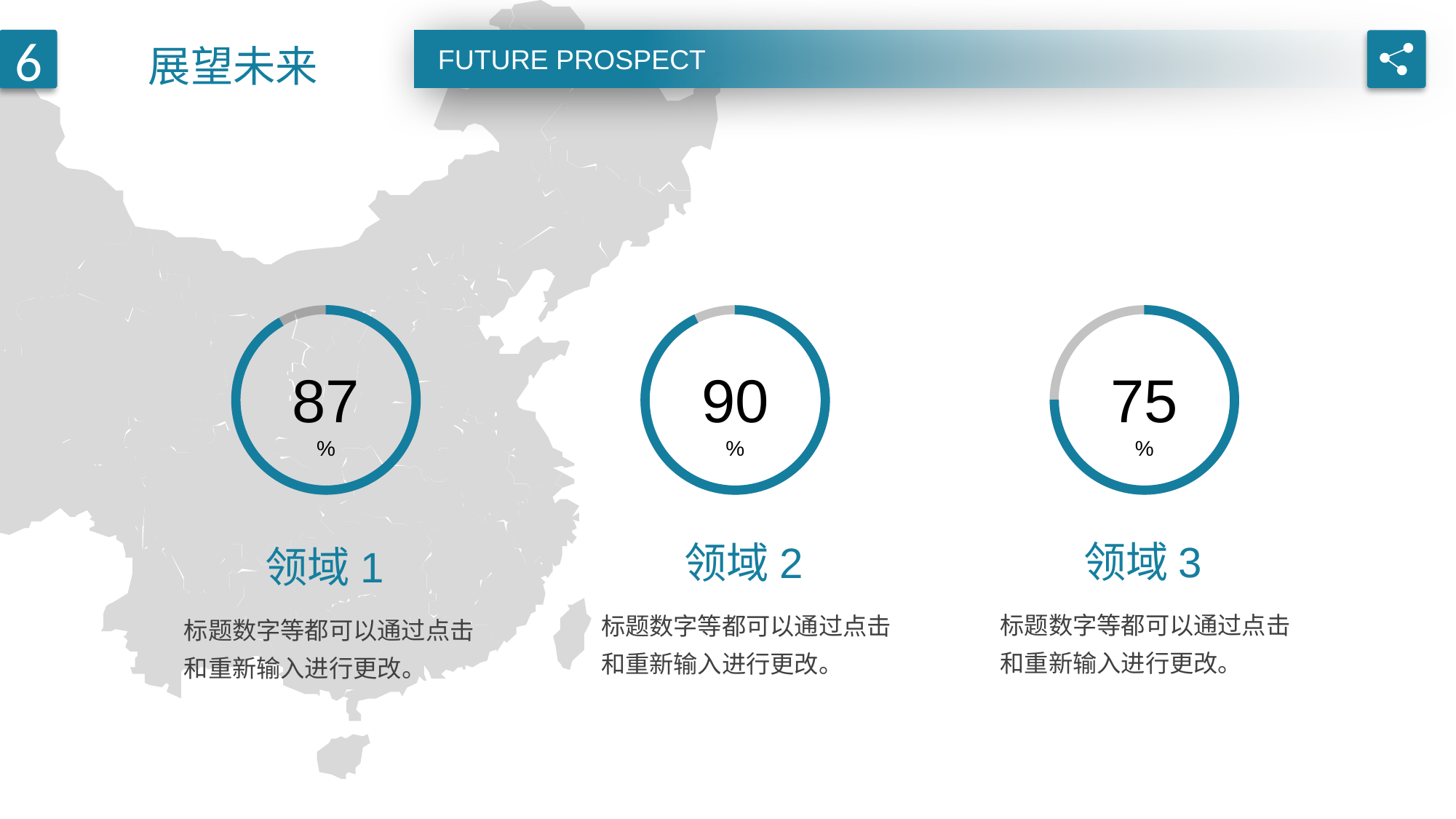

展望未来
6

FUTURE PROSPECT

87%
90%
75%
 领域3
 领域2
 领域1
标题数字等都可以通过点击和重新输入进行更改。
标题数字等都可以通过点击和重新输入进行更改。
标题数字等都可以通过点击和重新输入进行更改。